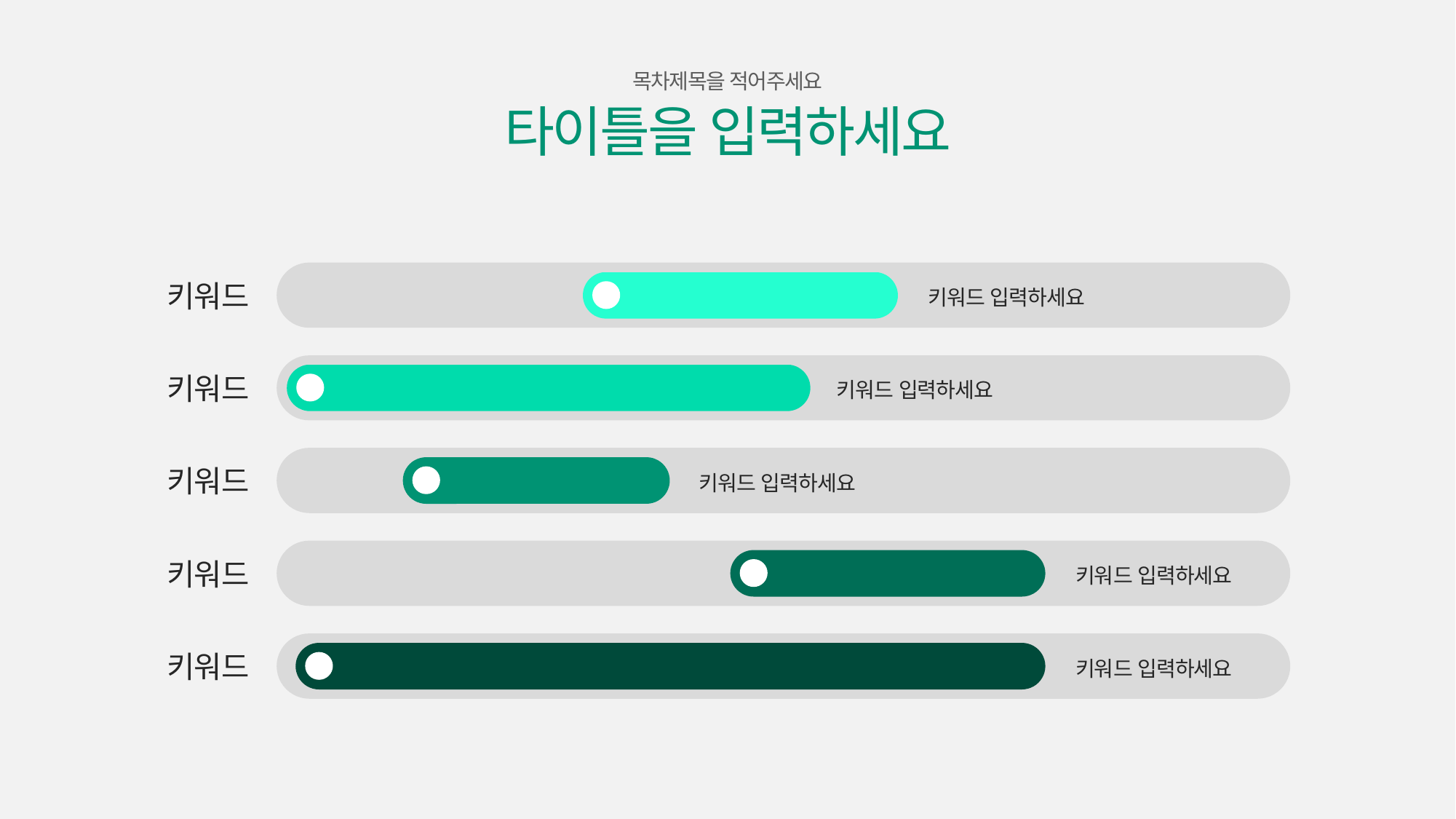

목차제목을 적어주세요
타이틀을 입력하세요

키워드

4월 23일 - 7월 13일
키워드 입력하세요

키워드

1월 01일 - 6월 15일
키워드 입력하세요

키워드

2월 22일 – 5월 02일
키워드 입력하세요

키워드

6월 12일 – 8월 29일
키워드 입력하세요

키워드

1월 01일 – 8월 29일
키워드 입력하세요